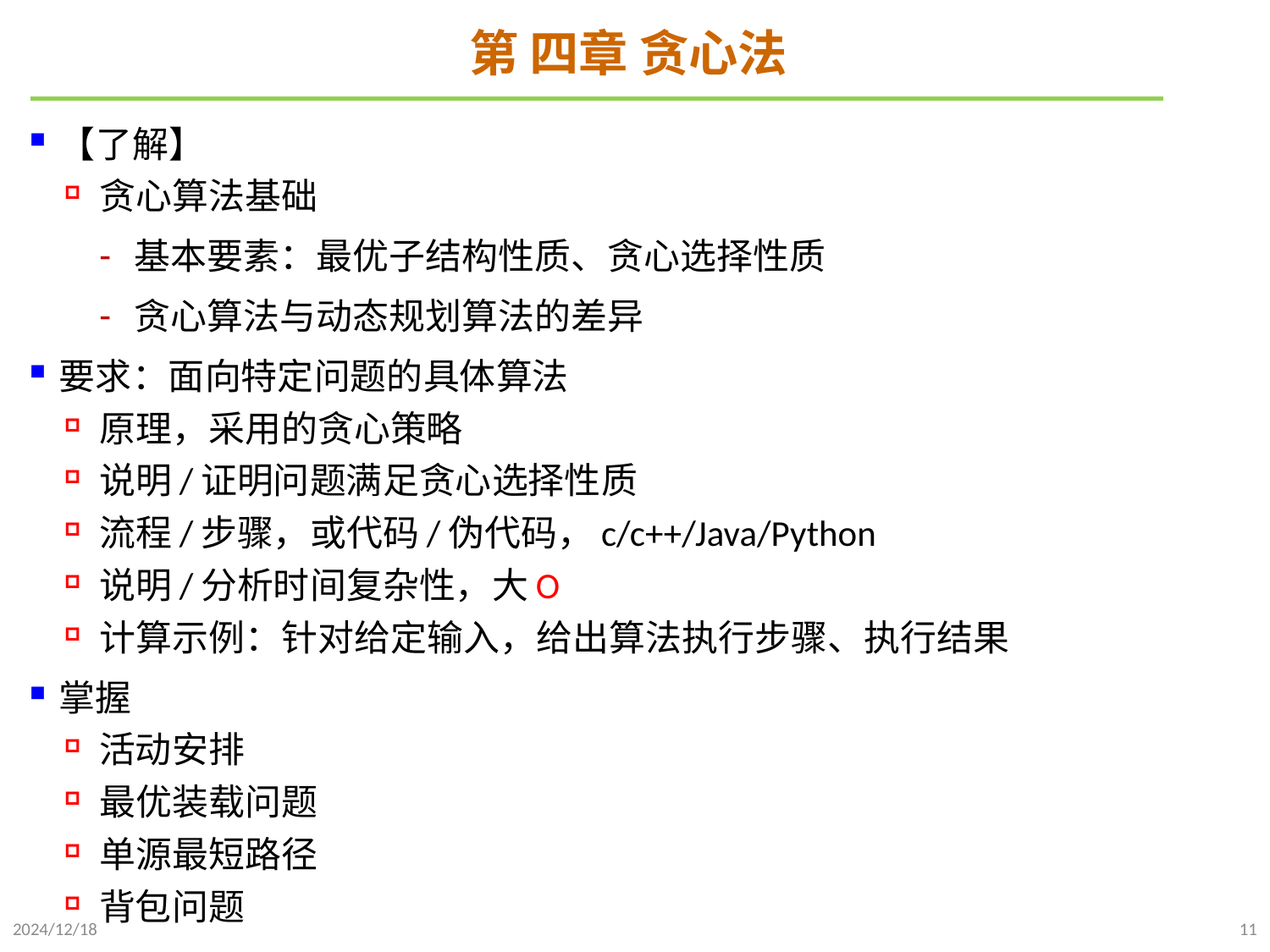

# 第 四章 贪心法
【了解】
贪心算法基础
基本要素：最优子结构性质、贪心选择性质
贪心算法与动态规划算法的差异
要求：面向特定问题的具体算法
原理，采用的贪心策略
说明/证明问题满足贪心选择性质
流程/步骤，或代码/伪代码，c/c++/Java/Python
说明/分析时间复杂性，大O
计算示例：针对给定输入，给出算法执行步骤、执行结果
掌握
活动安排
最优装载问题
单源最短路径
背包问题

2024/12/18
11